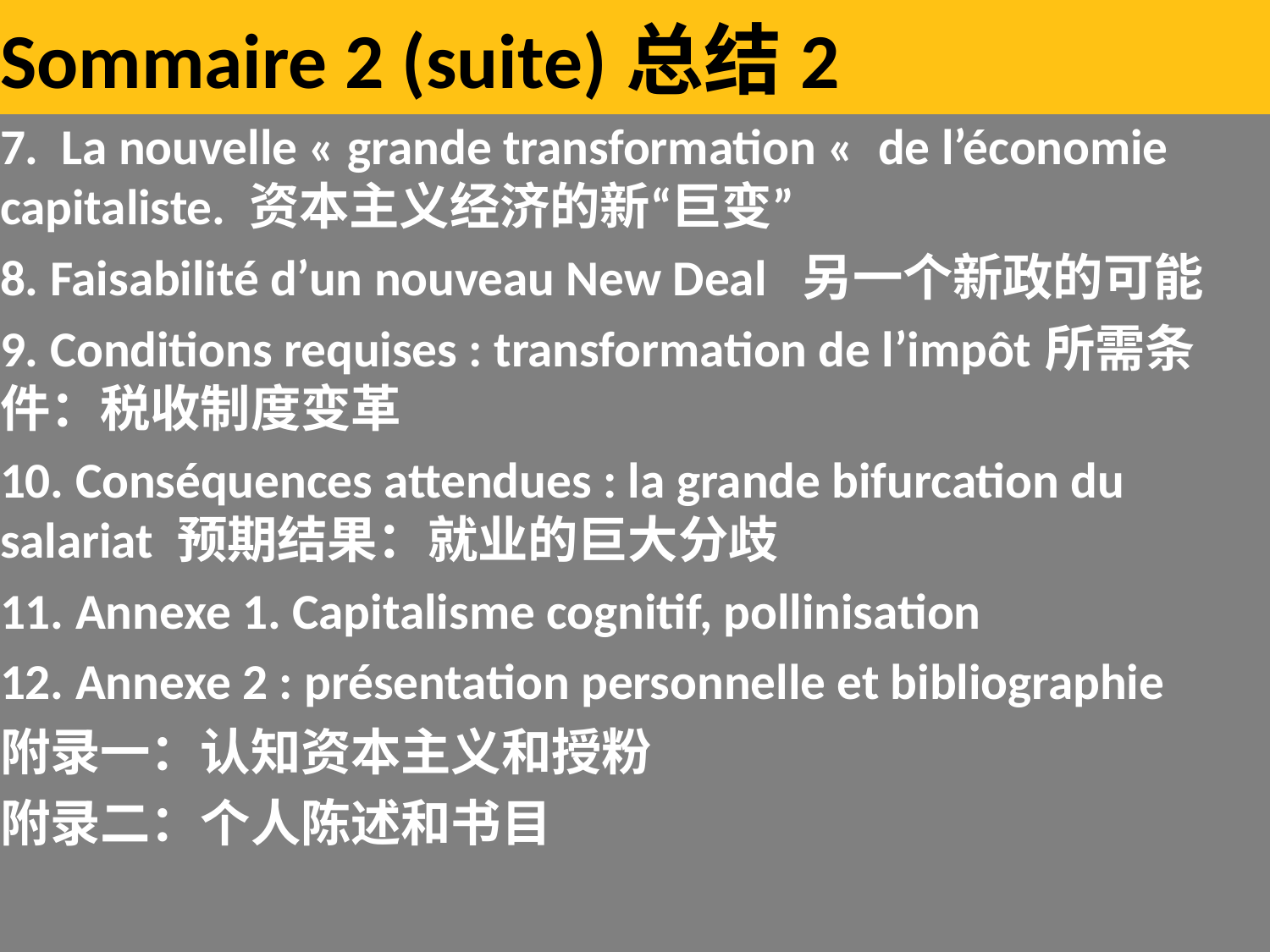

# Sommaire 2 (suite)总结2
7.  La nouvelle « grande transformation «  de l’économie capitaliste. 资本主义经济的新“巨变”
8. Faisabilité d’un nouveau New Deal  另一个新政的可能
9. Conditions requises : transformation de l’impôt所需条件：税收制度变革
10. Conséquences attendues : la grande bifurcation du salariat 预期结果：就业的巨大分歧
11. Annexe 1. Capitalisme cognitif, pollinisation
12. Annexe 2 : présentation personnelle et bibliographie
附录一：认知资本主义和授粉
附录二：个人陈述和书目